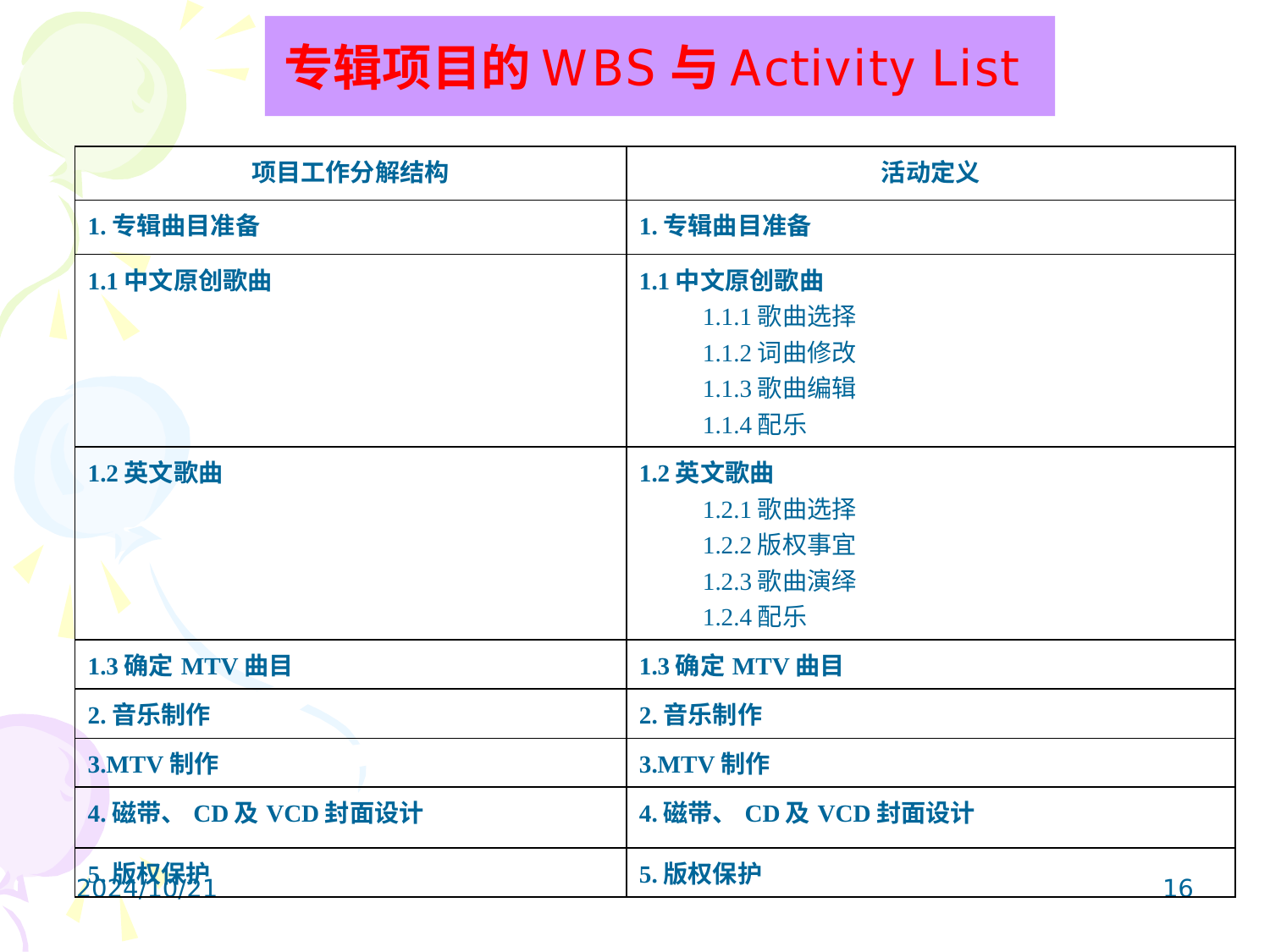

专辑项目的WBS与Activity List
| 项目工作分解结构 | 活动定义 |
| --- | --- |
| 1.专辑曲目准备 | 1.专辑曲目准备 |
| 1.1中文原创歌曲 | 1.1中文原创歌曲 1.1.1歌曲选择 1.1.2词曲修改 1.1.3歌曲编辑 1.1.4配乐 |
| 1.2英文歌曲 | 1.2英文歌曲 1.2.1歌曲选择 1.2.2版权事宜 1.2.3歌曲演绎 1.2.4配乐 |
| 1.3确定MTV曲目 | 1.3确定MTV曲目 |
| 2.音乐制作 | 2.音乐制作 |
| 3.MTV制作 | 3.MTV制作 |
| 4.磁带、CD及VCD封面设计 | 4.磁带、CD及VCD封面设计 |
| 5.版权保护 | 5.版权保护 |
2024/10/21
16